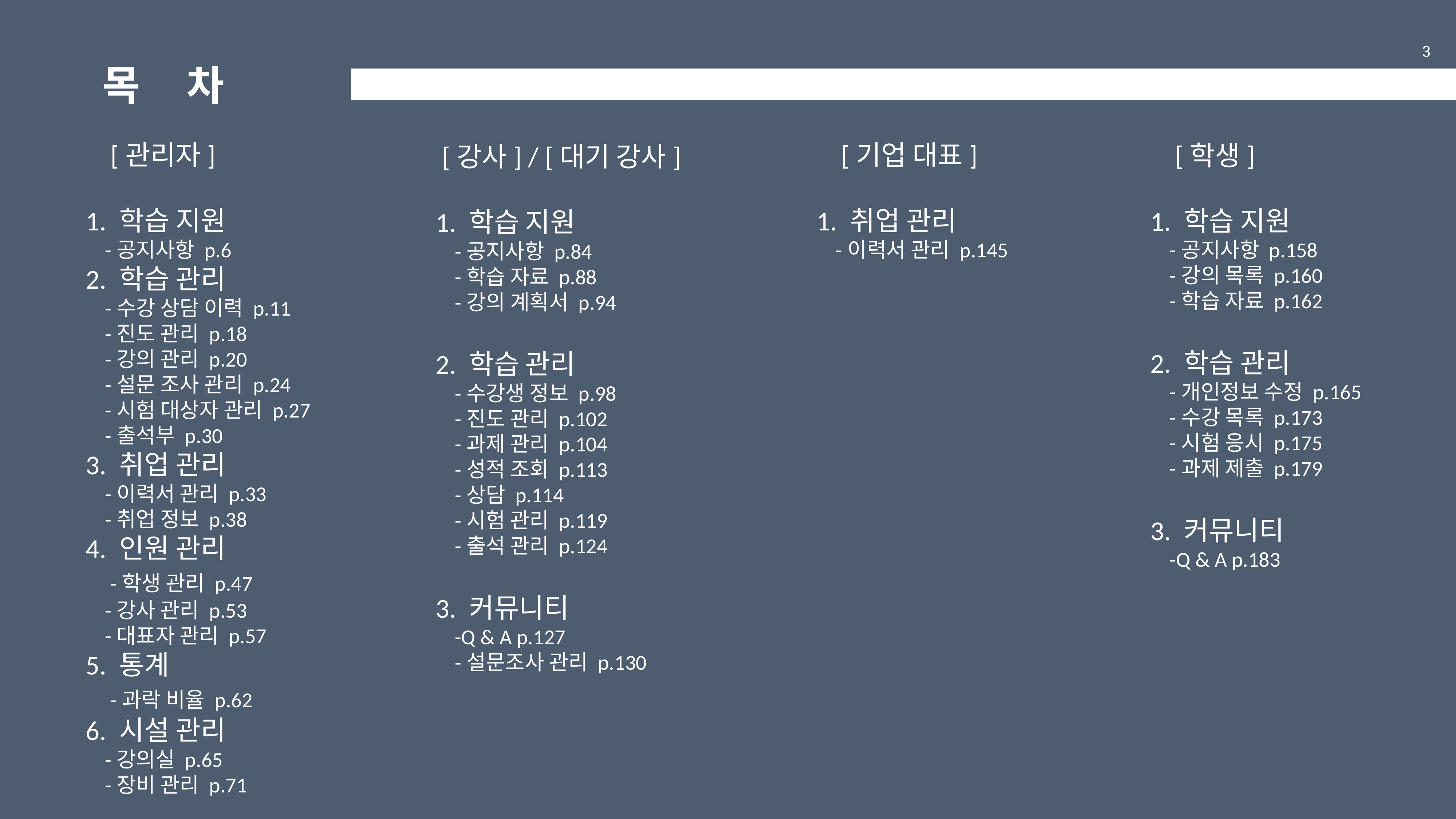

목     차

    [관리자]

1. 학습 지원
    -공지사항 p.6
2. 학습 관리
    -수강 상담 이력 p.11
    -진도 관리 p.18
    -강의 관리 p.20
    -설문 조사 관리 p.24
    -시험 대상자 관리 p.27
    -출석부 p.30
3. 취업 관리
    -이력서 관리 p.33
    -취업 정보 p.38
4. 인원 관리
    -학생 관리 p.47
    -강사 관리 p.53
    -대표자 관리 p.57
5. 통계
    -과락 비율 p.62
6. 시설 관리
    -강의실 p.65
    -장비 관리 p.71
    [기업 대표]

1. 취업 관리
    -이력서 관리 p.145
    [학생]

1. 학습 지원
    -공지사항 p.158
    -강의 목록 p.160
    -학습 자료 p.162

2. 학습 관리
    -개인정보 수정 p.165
    -수강 목록 p.173
    -시험 응시 p.175
    -과제 제출 p.179

3. 커뮤니티
    -Q & A p.183
 [강사] / [대기 강사]

1. 학습 지원
    -공지사항 p.84
    -학습 자료 p.88
    -강의 계획서 p.94

2. 학습 관리
    -수강생 정보 p.98
    -진도 관리 p.102
    -과제 관리 p.104
    -성적 조회 p.113
    -상담 p.114
    -시험 관리 p.119
    -출석 관리 p.124

3. 커뮤니티
    -Q & A p.127
    -설문조사 관리 p.130